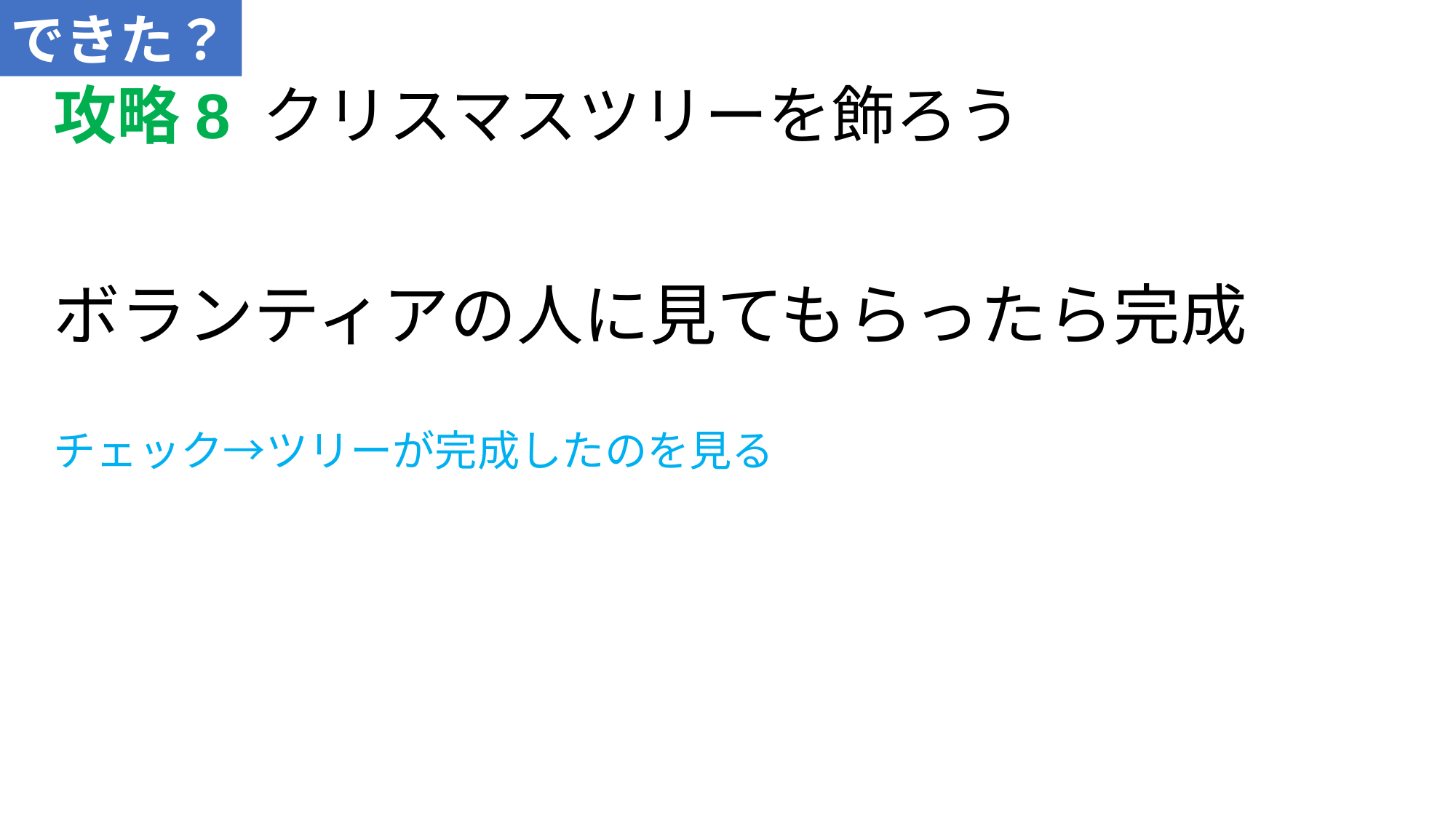

できた？
# 攻略8 クリスマスツリーを飾ろう

ボランティアの人に見てもらったら完成

チェック→ツリーが完成したのを見る